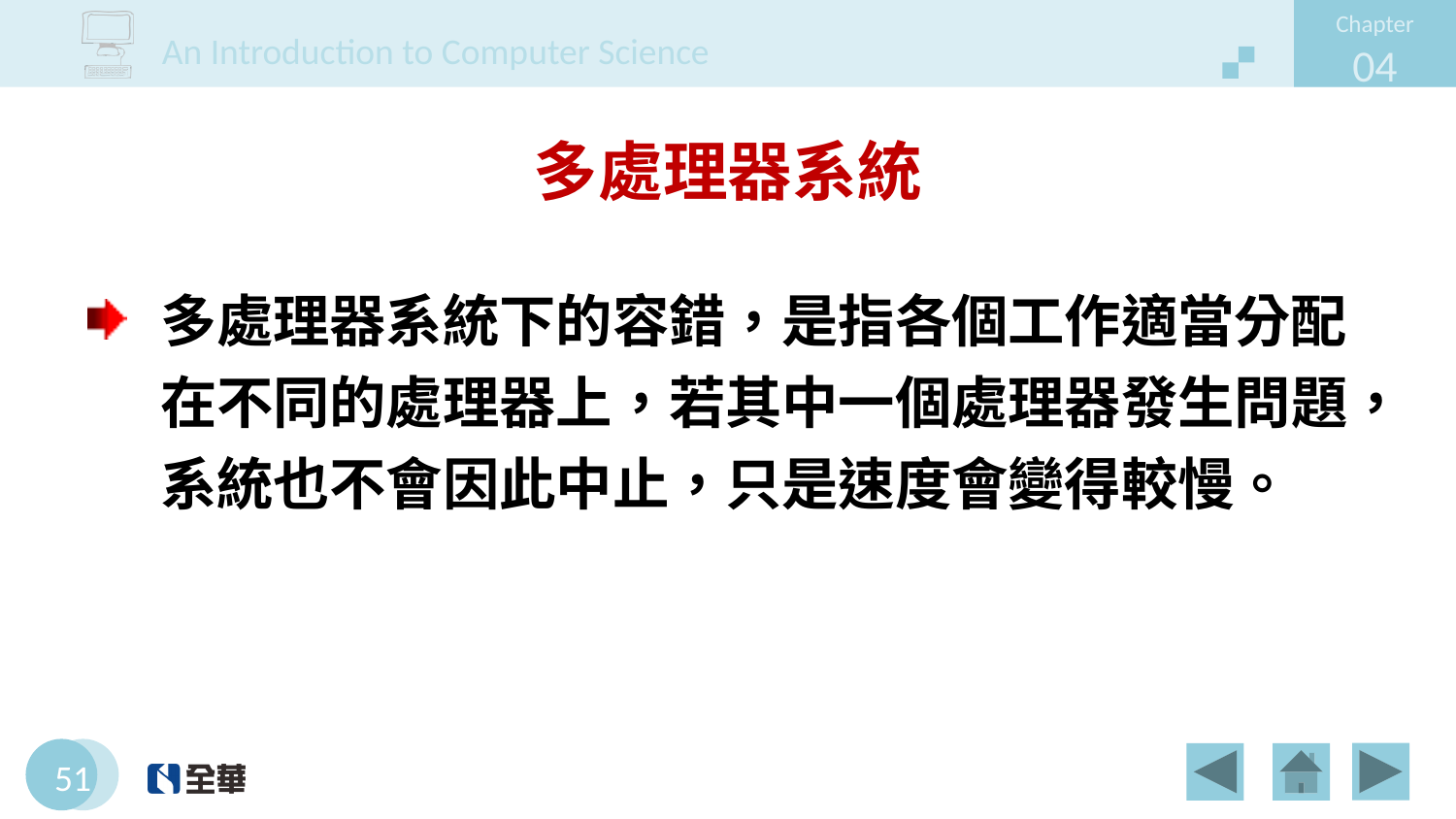

# 多處理器系統
多處理器系統下的容錯，是指各個工作適當分配在不同的處理器上，若其中一個處理器發生問題，系統也不會因此中止，只是速度會變得較慢。